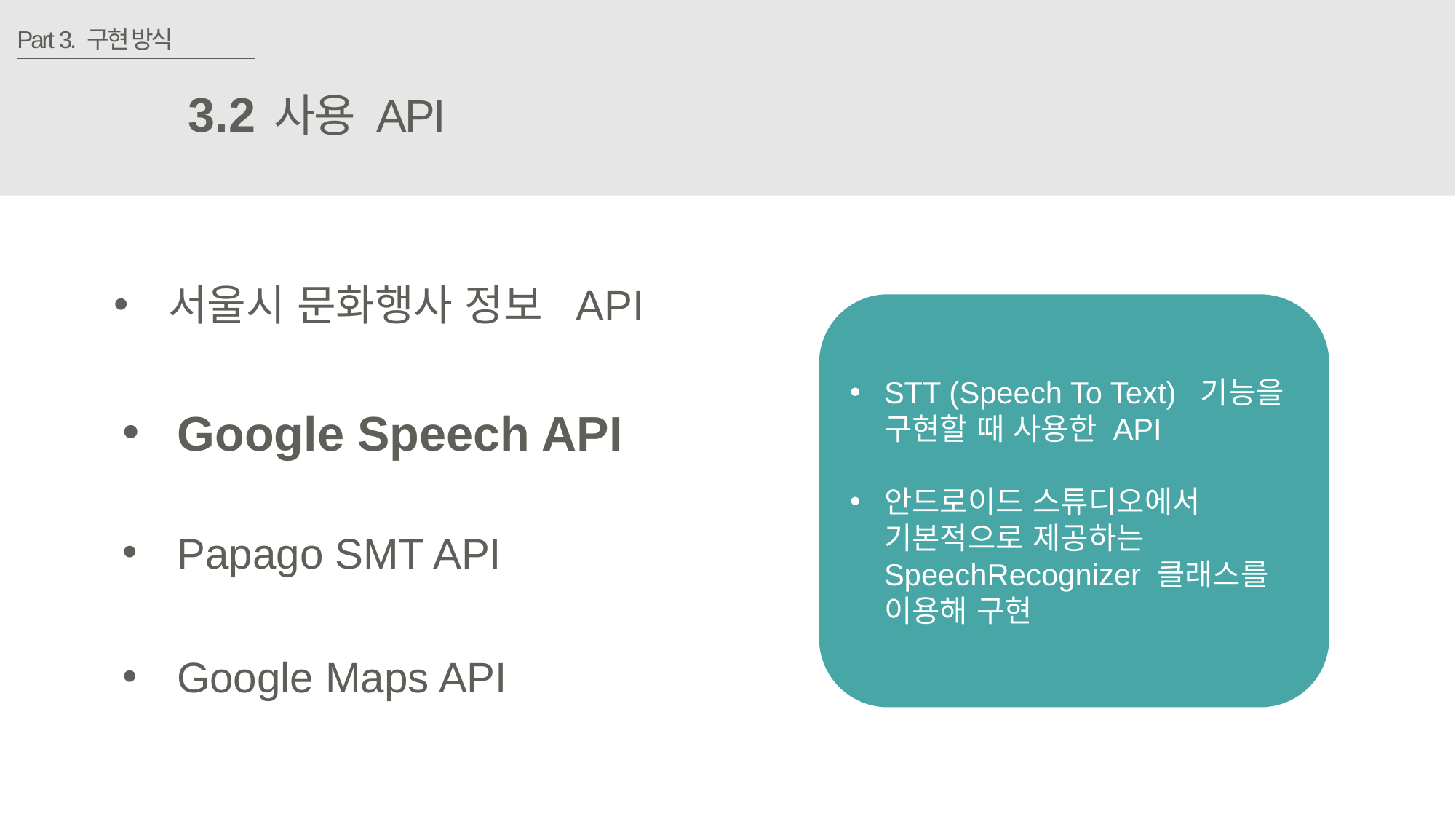

Part 3. 구현 방식
3.2
사용 API
서울시 문화행사 정보  API
STT (Speech To Text)  기능을 구현할 때 사용한 API
안드로이드 스튜디오에서 기본적으로 제공하는 SpeechRecognizer 클래스를 이용해 구현
Google Speech API
Papago SMT API
Google Maps API